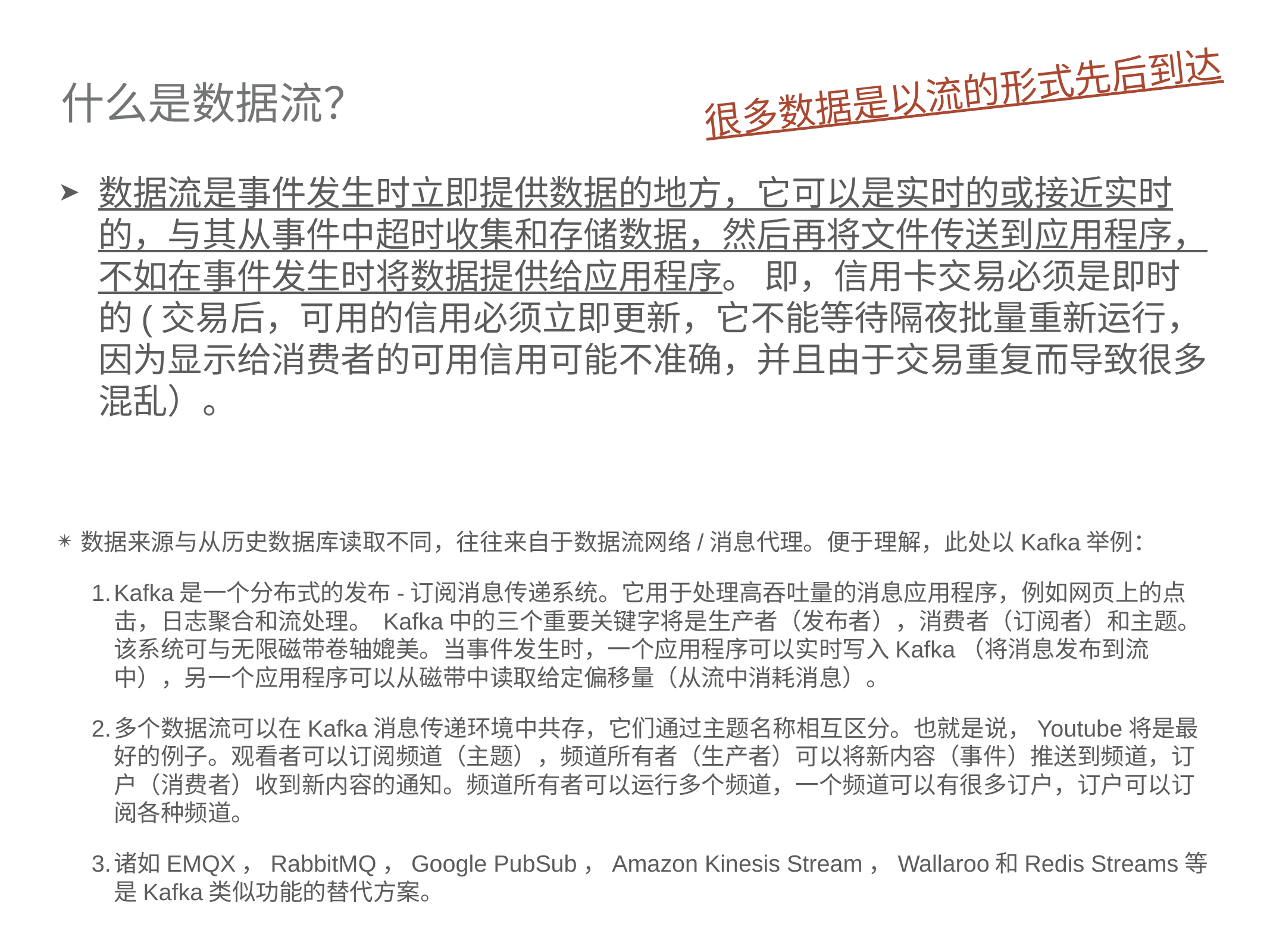

很多数据是以流的形式先后到达
# 什么是数据流？

数据流是事件发生时立即提供数据的地方，它可以是实时的或接近实时的，与其从事件中超时收集和存储数据，然后再将文件传送到应用程序，不如在事件发生时将数据提供给应用程序。 即，信用卡交易必须是即时的(交易后，可用的信用必须立即更新，它不能等待隔夜批量重新运行，因为显示给消费者的可用信用可能不准确，并且由于交易重复而导致很多混乱）。
数据来源与从历史数据库读取不同，往往来自于数据流网络/消息代理。便于理解，此处以Kafka举例：
Kafka是一个分布式的发布-订阅消息传递系统。它用于处理高吞吐量的消息应用程序，例如网页上的点击，日志聚合和流处理。 Kafka中的三个重要关键字将是生产者（发布者），消费者（订阅者）和主题。该系统可与无限磁带卷轴媲美。当事件发生时，一个应用程序可以实时写入Kafka（将消息发布到流中），另一个应用程序可以从磁带中读取给定偏移量（从流中消耗消息）。
多个数据流可以在Kafka消息传递环境中共存，它们通过主题名称相互区分。也就是说，Youtube将是最好的例子。观看者可以订阅频道（主题），频道所有者（生产者）可以将新内容（事件）推送到频道，订户（消费者）收到新内容的通知。频道所有者可以运行多个频道，一个频道可以有很多订户，订户可以订阅各种频道。
诸如EMQX，RabbitMQ，Google PubSub，Amazon Kinesis Stream，Wallaroo和Redis Streams等是Kafka类似功能的替代方案。
3